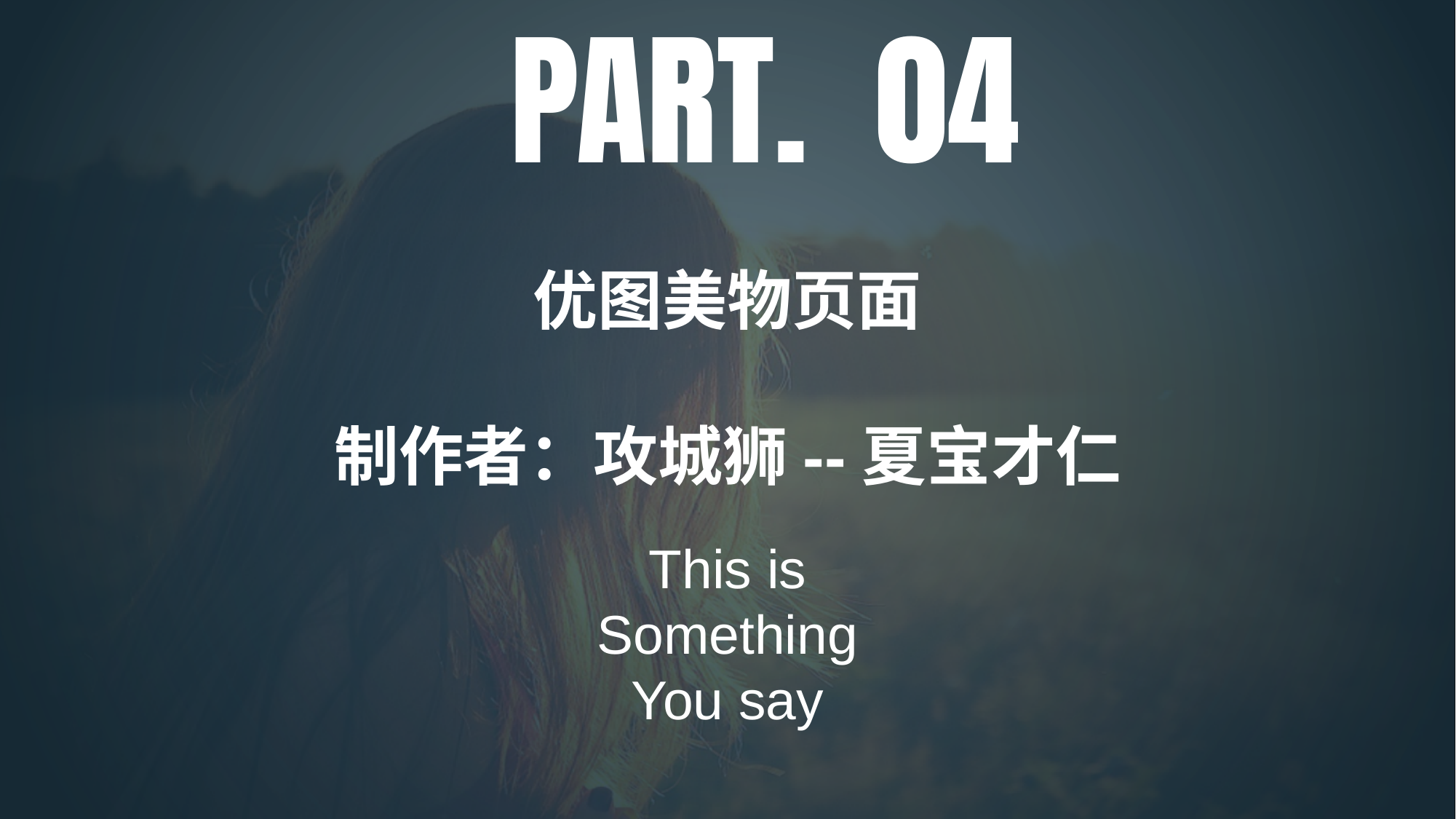

PART.  04
优图美物页面

制作者：攻城狮--夏宝才仁
This is
Something
You say